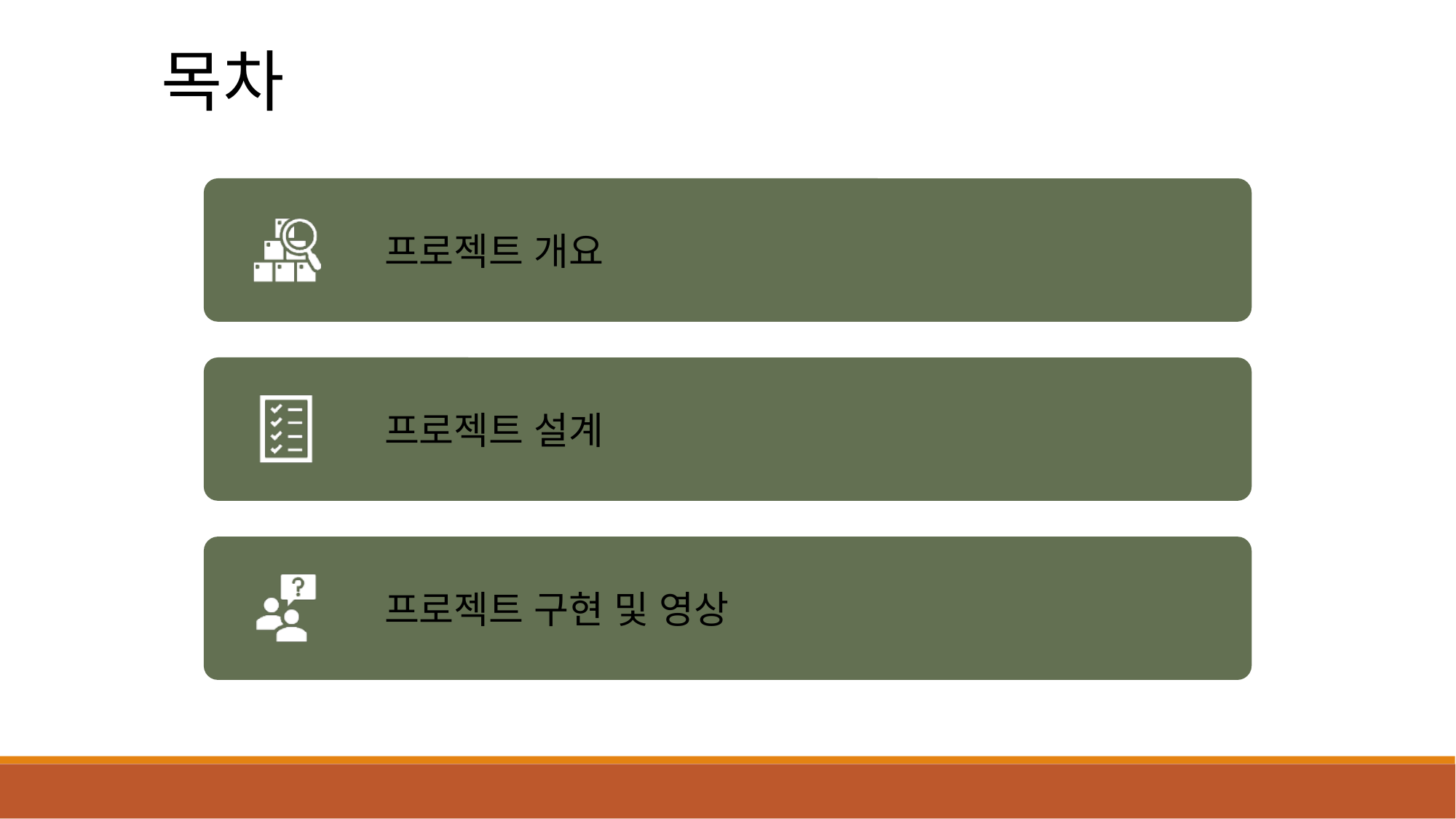

목차

프로젝트 개요

프로젝트 설계

프로젝트 구현 및 영상